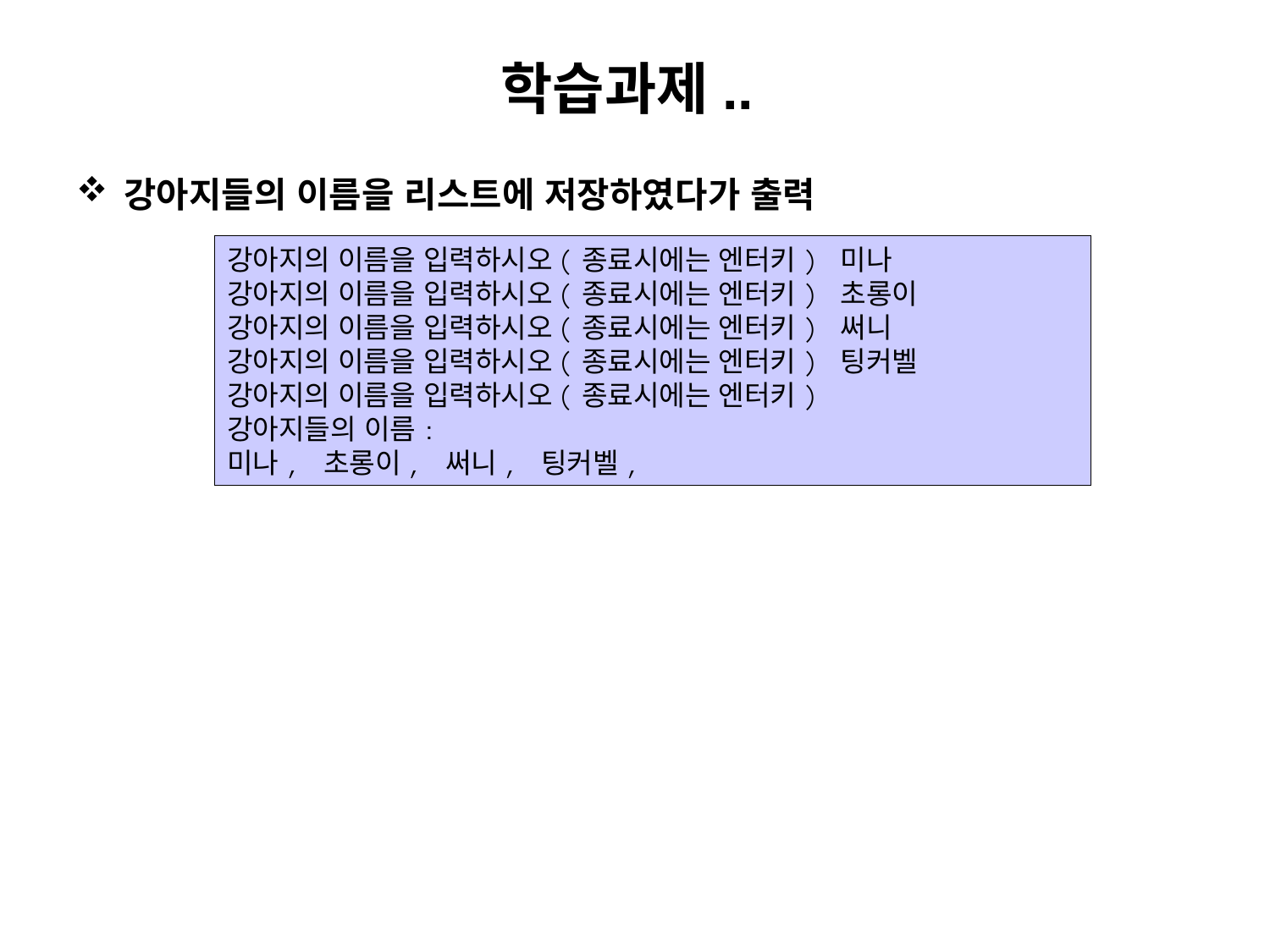

# 학습과제..
강아지들의 이름을 리스트에 저장하였다가 출력

강아지의 이름을 입력하시오(종료시에는 엔터키) 미나
강아지의 이름을 입력하시오(종료시에는 엔터키) 초롱이
강아지의 이름을 입력하시오(종료시에는 엔터키) 써니
강아지의 이름을 입력하시오(종료시에는 엔터키) 팅커벨
강아지의 이름을 입력하시오(종료시에는 엔터키)
강아지들의 이름:
미나, 초롱이, 써니, 팅커벨,
dogNames = []
while True:
    name = input('강아지의 이름을 입력하시오(종료시에는 엔터키) ')
    if name == '':
        break
    dogNames.append(name)

print('강아지들의 이름:')
for name in dogNames:
    print(name, end=", ")